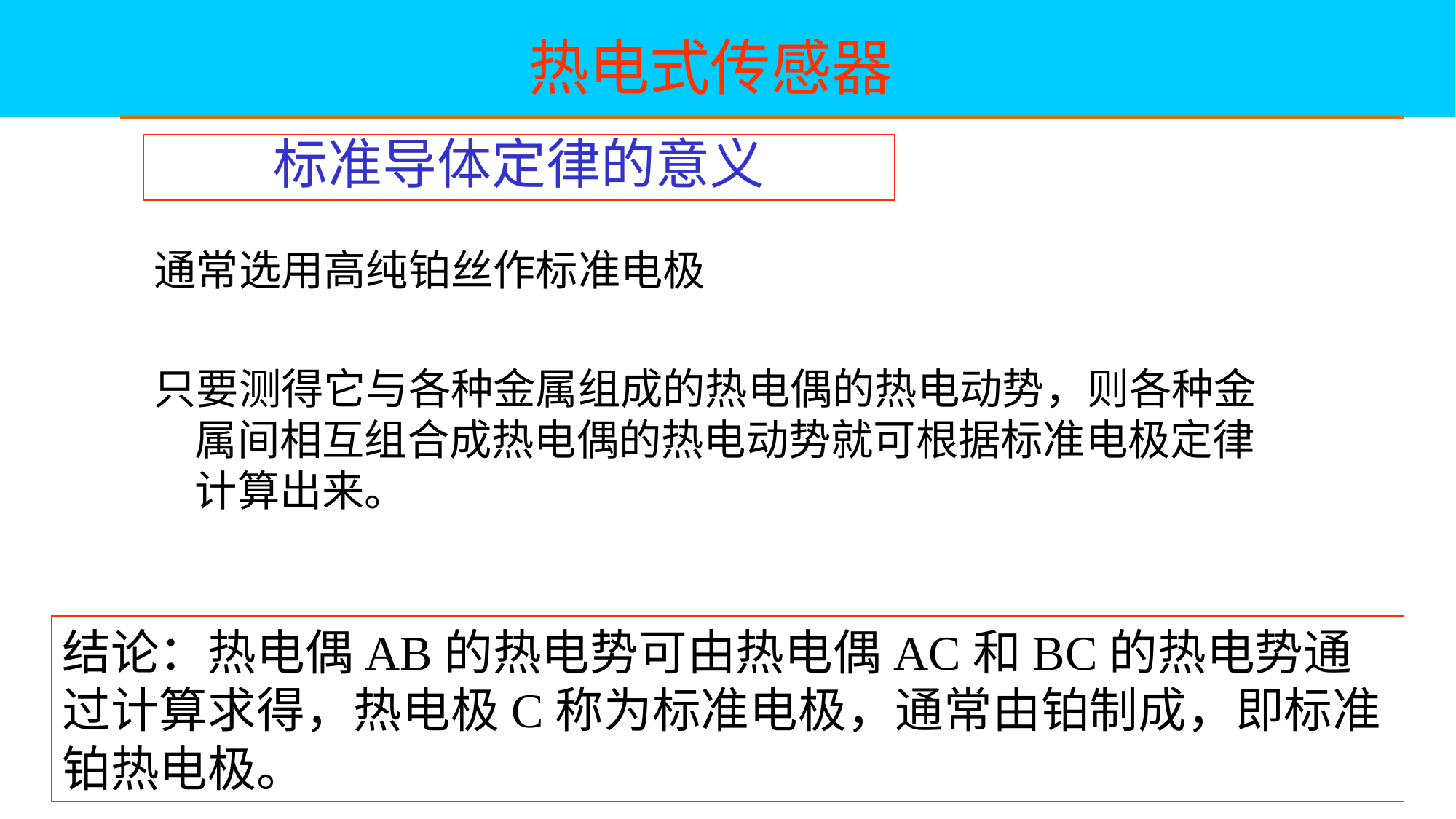

热电式传感器
标准导体定律的意义
通常选用高纯铂丝作标准电极

只要测得它与各种金属组成的热电偶的热电动势，则各种金属间相互组合成热电偶的热电动势就可根据标准电极定律计算出来。
结论：热电偶AB的热电势可由热电偶AC和BC的热电势通过计算求得，热电极C称为标准电极，通常由铂制成，即标准铂热电极。